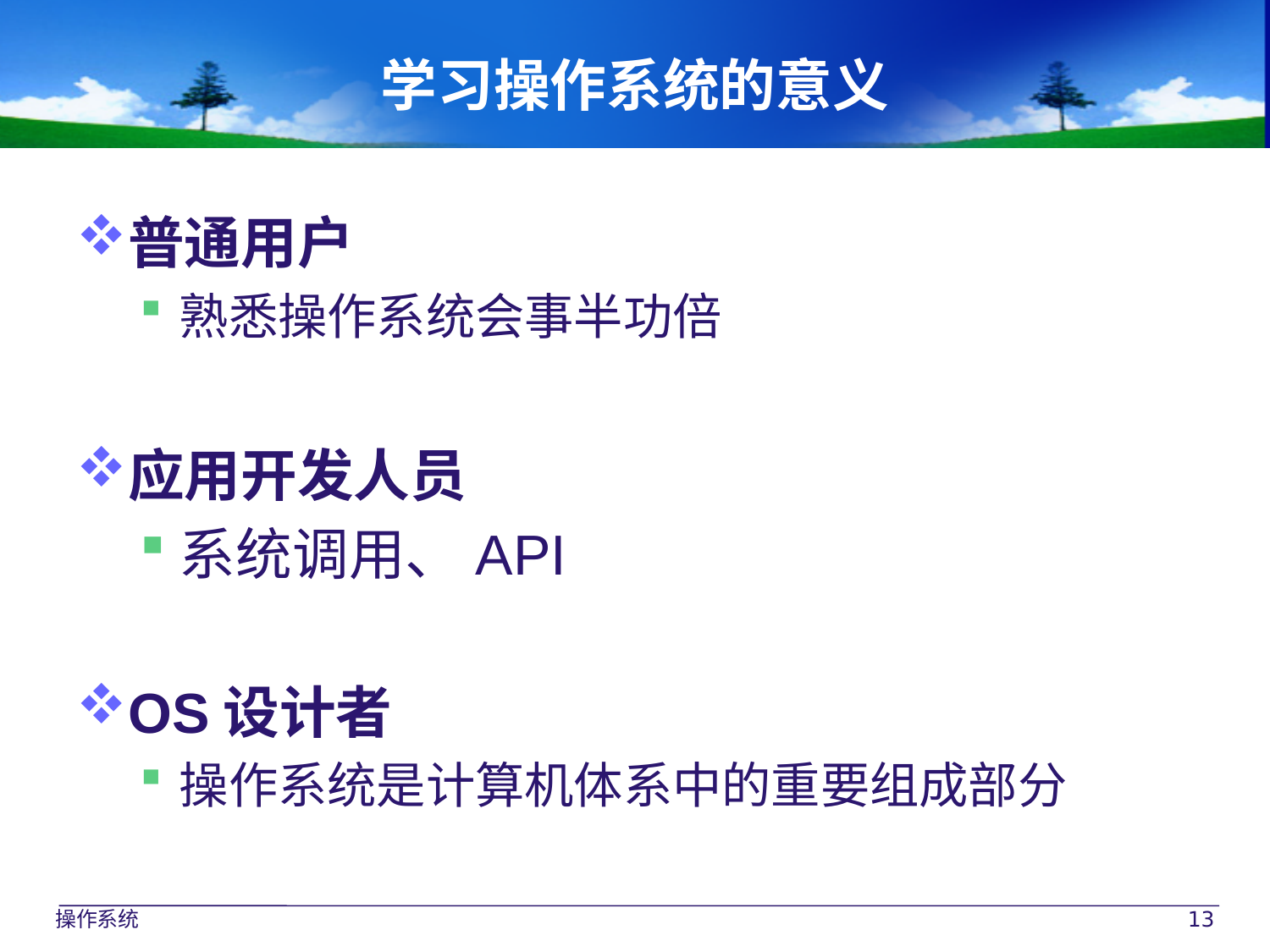

# 学习操作系统的意义
普通用户
熟悉操作系统会事半功倍

应用开发人员
系统调用、API

OS设计者
操作系统是计算机体系中的重要组成部分
操作系统
13